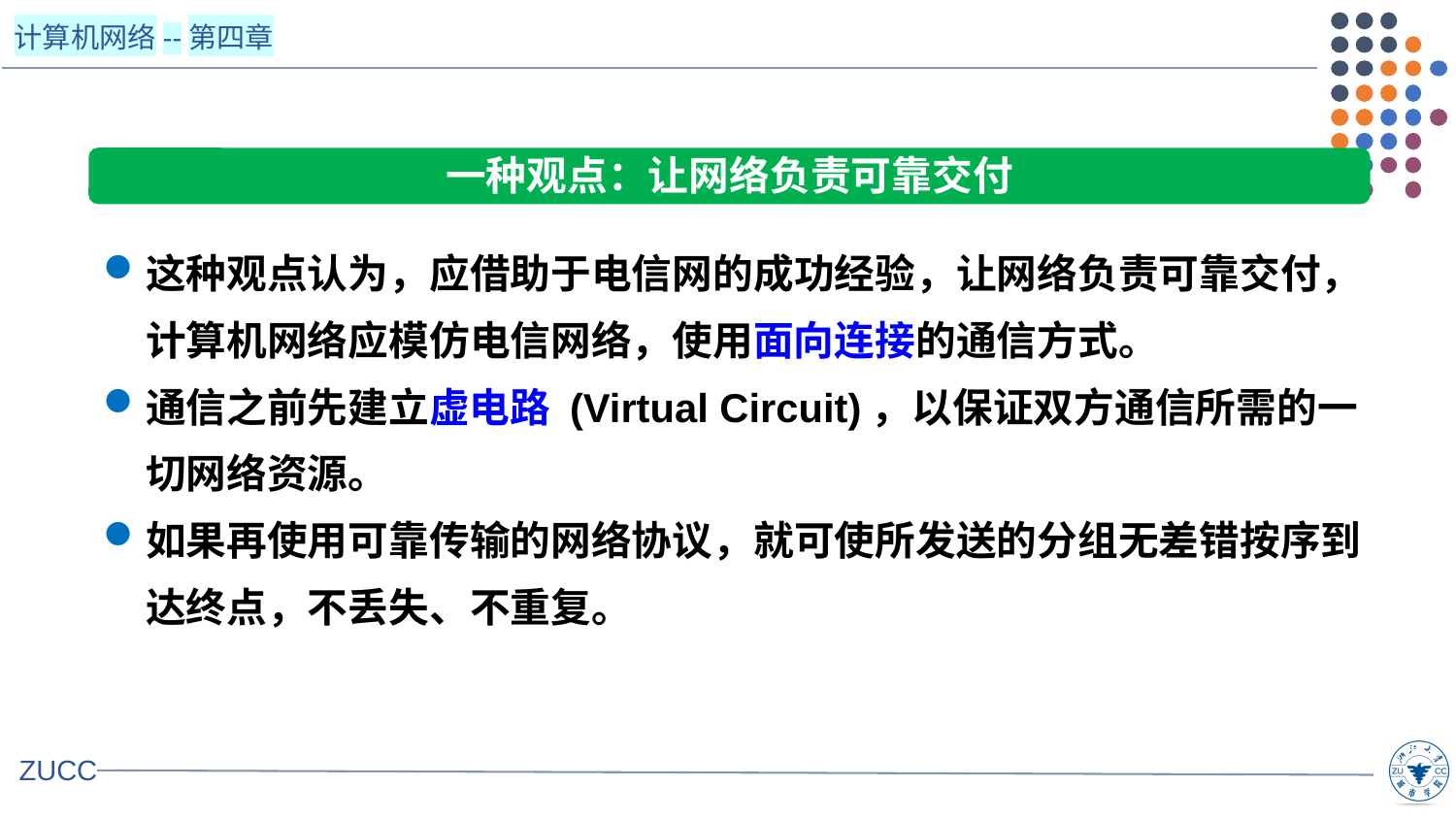

一种观点：让网络负责可靠交付

这种观点认为，应借助于电信网的成功经验，让网络负责可靠交付，计算机网络应模仿电信网络，使用面向连接的通信方式。
通信之前先建立虚电路 (Virtual Circuit)，以保证双方通信所需的一切网络资源。
如果再使用可靠传输的网络协议，就可使所发送的分组无差错按序到达终点，不丢失、不重复。